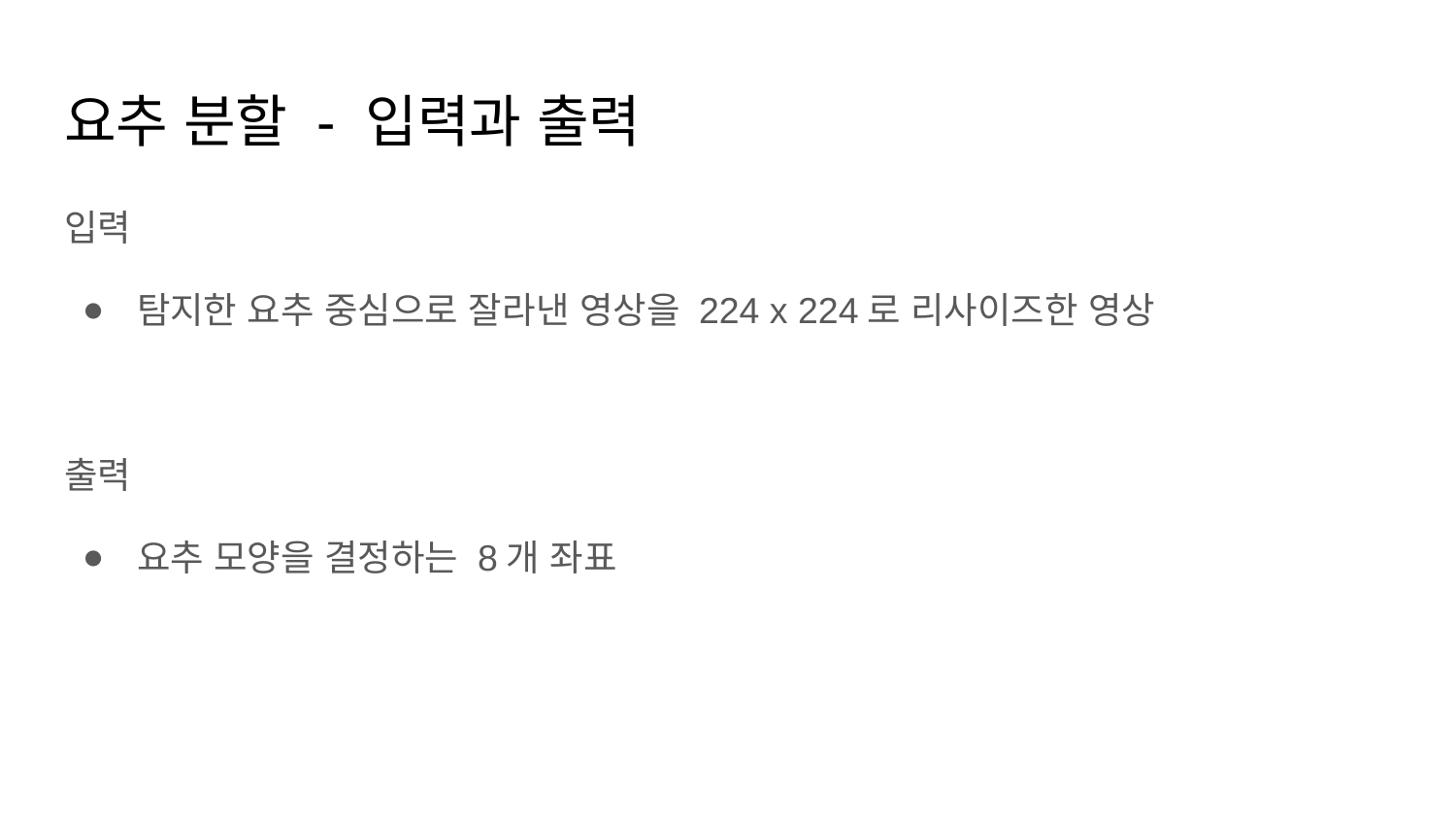

# 요추 분할 - 입력과 출력
입력
탐지한 요추 중심으로 잘라낸 영상을 224 x 224로 리사이즈한 영상

출력
요추 모양을 결정하는 8개 좌표